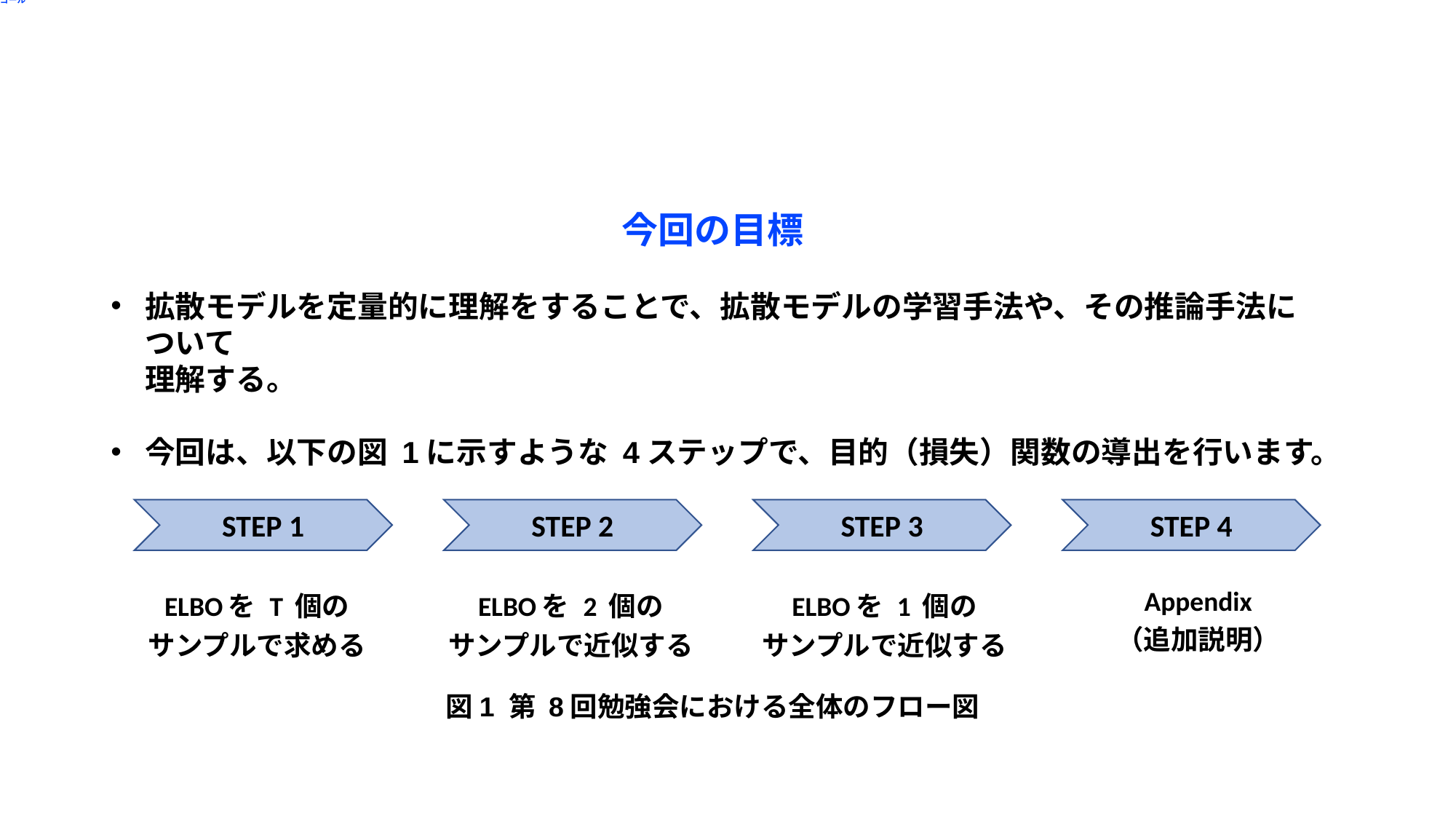

# 今回のゴール
2
今回の目標

拡散モデルを定量的に理解をすることで、拡散モデルの学習手法や、その推論手法について
理解する。

今回は、以下の図 1に示すような 4ステップで、目的（損失）関数の導出を行います。
STEP 1
STEP 2
STEP 3
STEP 4
| ELBOを T 個の サンプルで求める | ELBOを 2 個の サンプルで近似する | ELBOを 1 個の サンプルで近似する | Appendix （追加説明） |
| --- | --- | --- | --- |
図1 第 8回勉強会における全体のフロー図